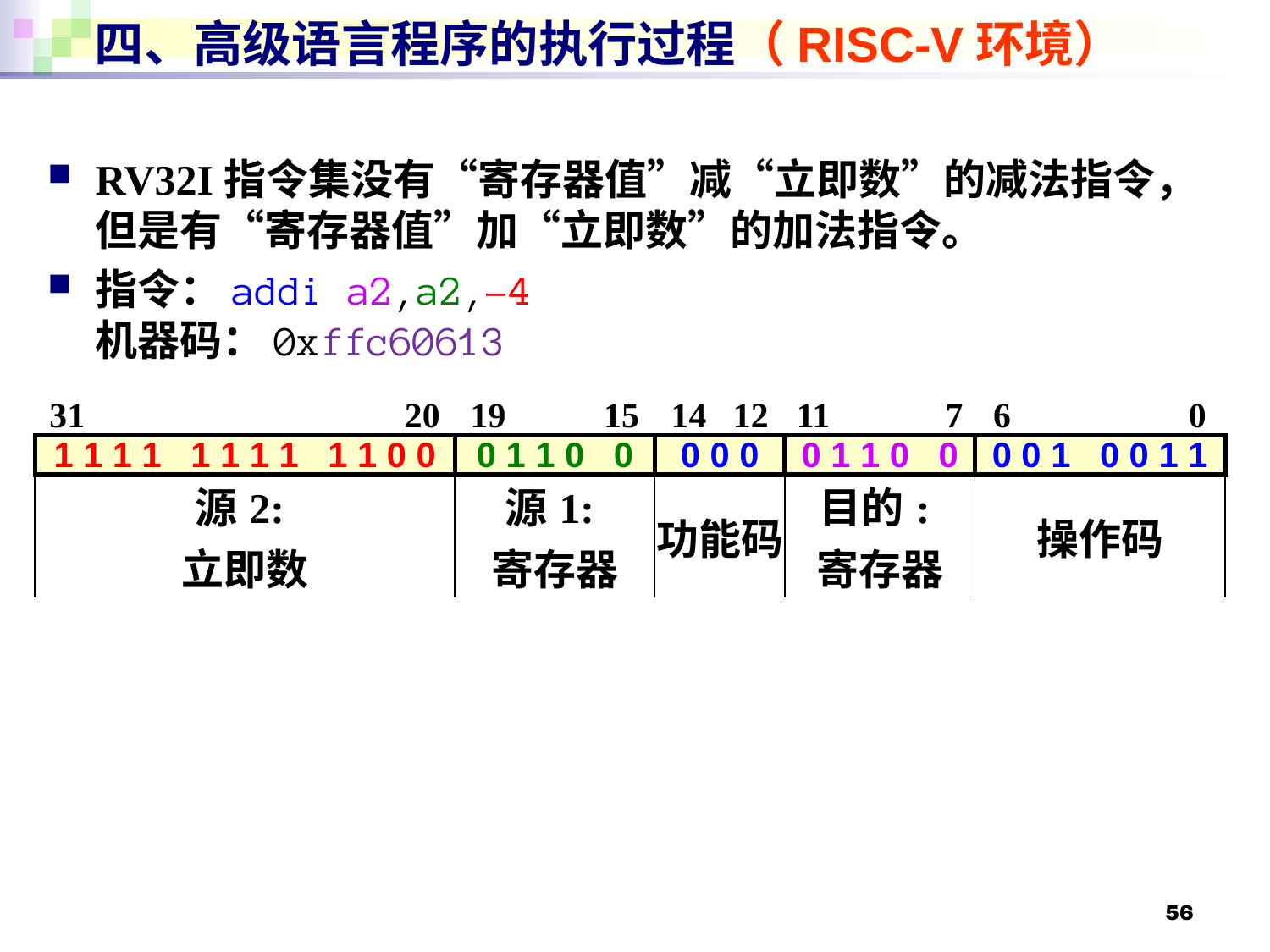

# 四、高级语言程序的执行过程（RISC-V环境）
RV32I指令集没有“寄存器值”减“立即数”的减法指令，
但是有“寄存器值”加“立即数”的加法指令。
指令：addi a2,a2,-4
机器码：0xffc60613
| 31 20 | 19 15 | 14 12 | 11 7 | 6 0 |
| --- | --- | --- | --- | --- |
| 1 1 1 1 1 1 1 1 1 1 0 0 | 0 1 1 0 0 | 0 0 0 | 0 1 1 0 0 | 0 0 1 0 0 1 1 |
| 源2: 立即数 | 源1: 寄存器 | 功能码 | 目的: 寄存器 | 操作码 |
56